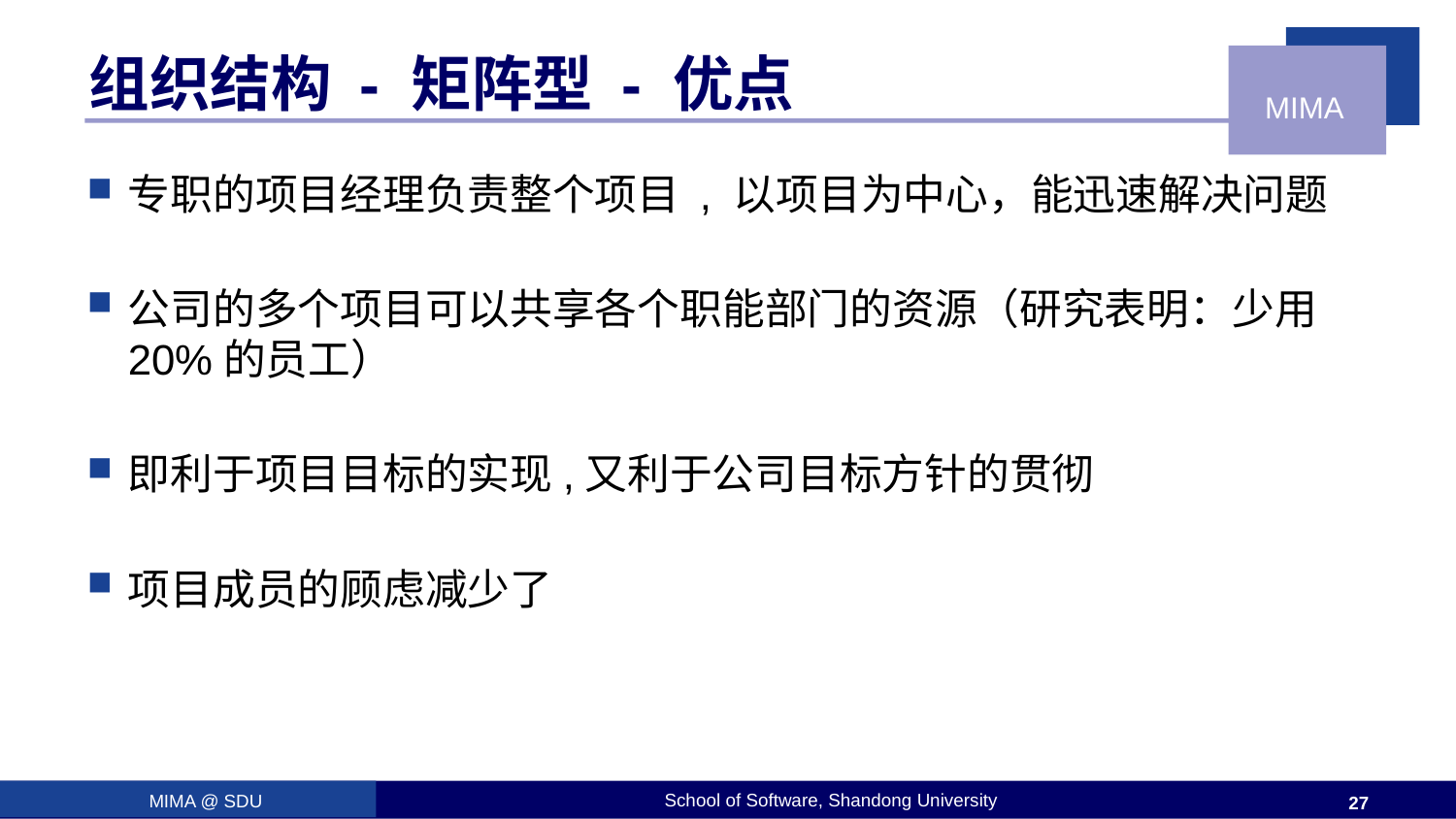

# 组织结构 - 矩阵型 - 优点
专职的项目经理负责整个项目 , 以项目为中心，能迅速解决问题

公司的多个项目可以共享各个职能部门的资源（研究表明：少用20%的员工）

即利于项目目标的实现,又利于公司目标方针的贯彻

项目成员的顾虑减少了